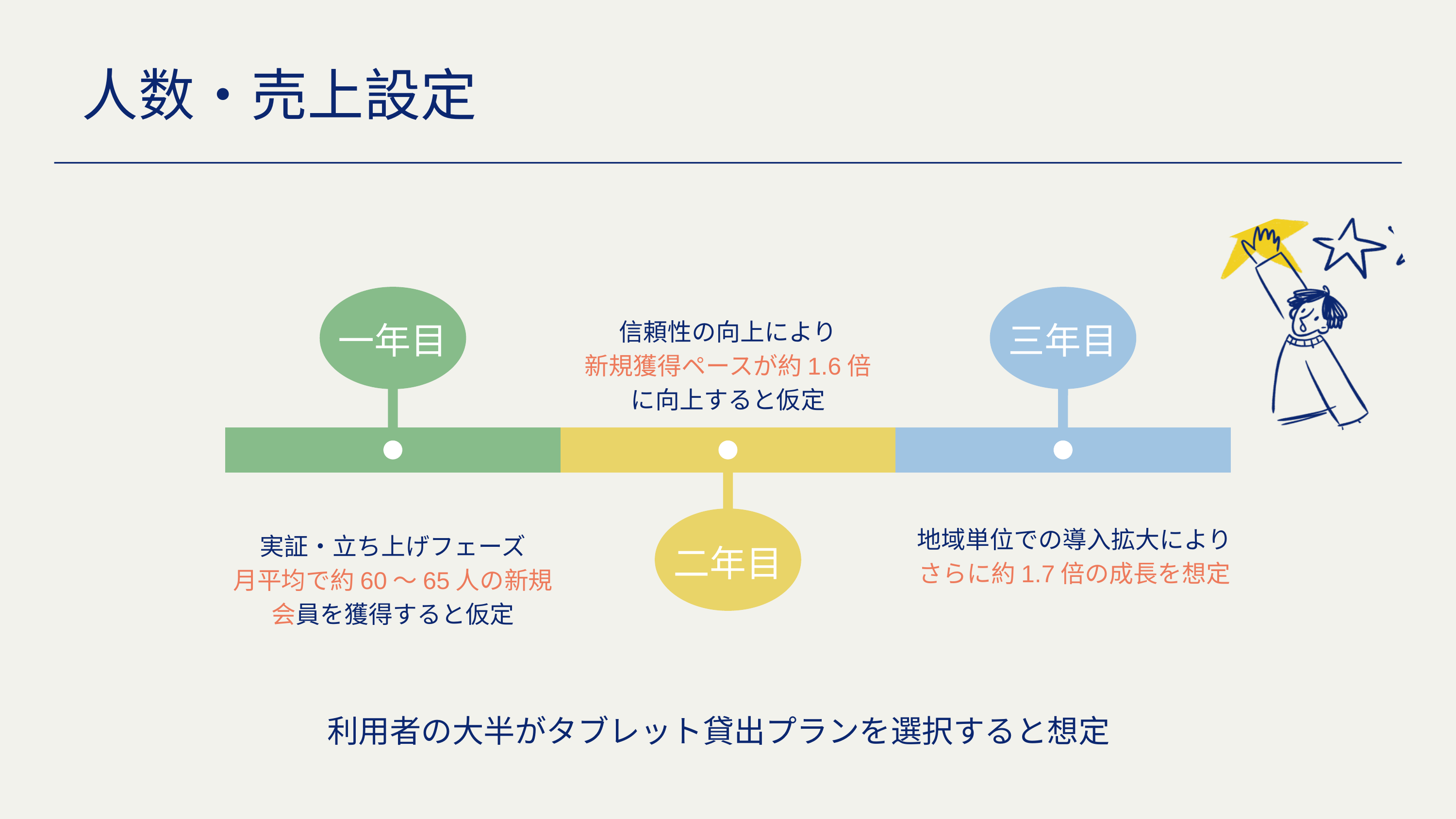

人数・売上設定

一年目
三年目
信頼性の向上により
新規獲得ペースが約1.6倍に向上すると仮定

地域単位での導入拡大により
さらに約1.7倍の成長を想定

実証・立ち上げフェーズ
月平均で約60～65人の新規会員を獲得すると仮定
二年目
利用者の大半がタブレット貸出プランを選択すると想定